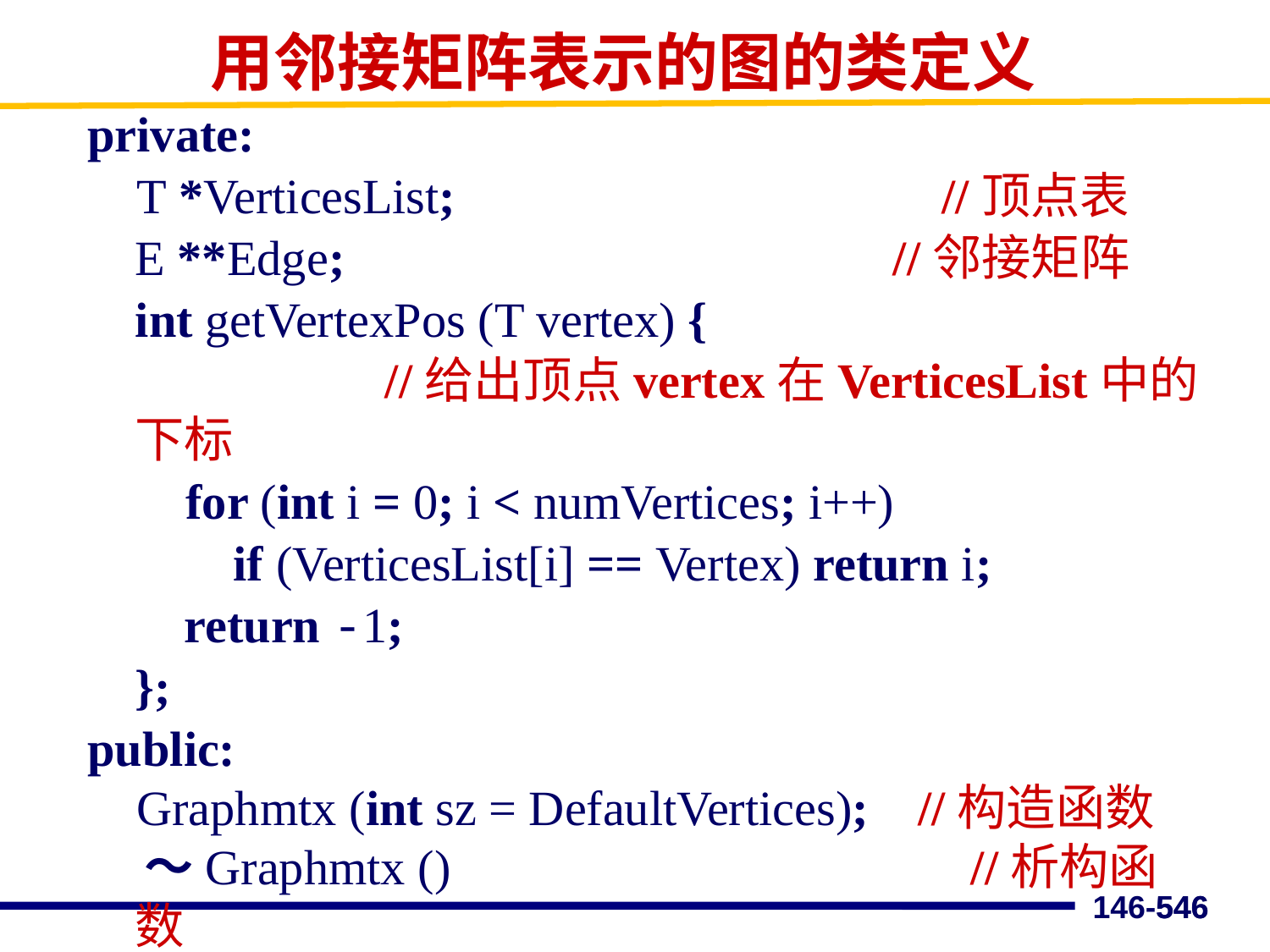

# 用邻接矩阵表示的图的类定义
private:
    T *VerticesList; 			              //顶点表
   	E **Edge;				          //邻接矩阵
	int getVertexPos (T vertex) {
     	          //给出顶点vertex在VerticesList中的下标
        for (int i = 0; i < numVertices; i++)
	        if (VerticesList[i] == Vertex) return i;
 	    return -1;
	};
public:
    Graphmtx (int sz = DefaultVertices);    //构造函数
    ～Graphmtx ()				      //析构函数
        { delete [ ]VerticesList;  delete [ ]Edge; }

546
146-546